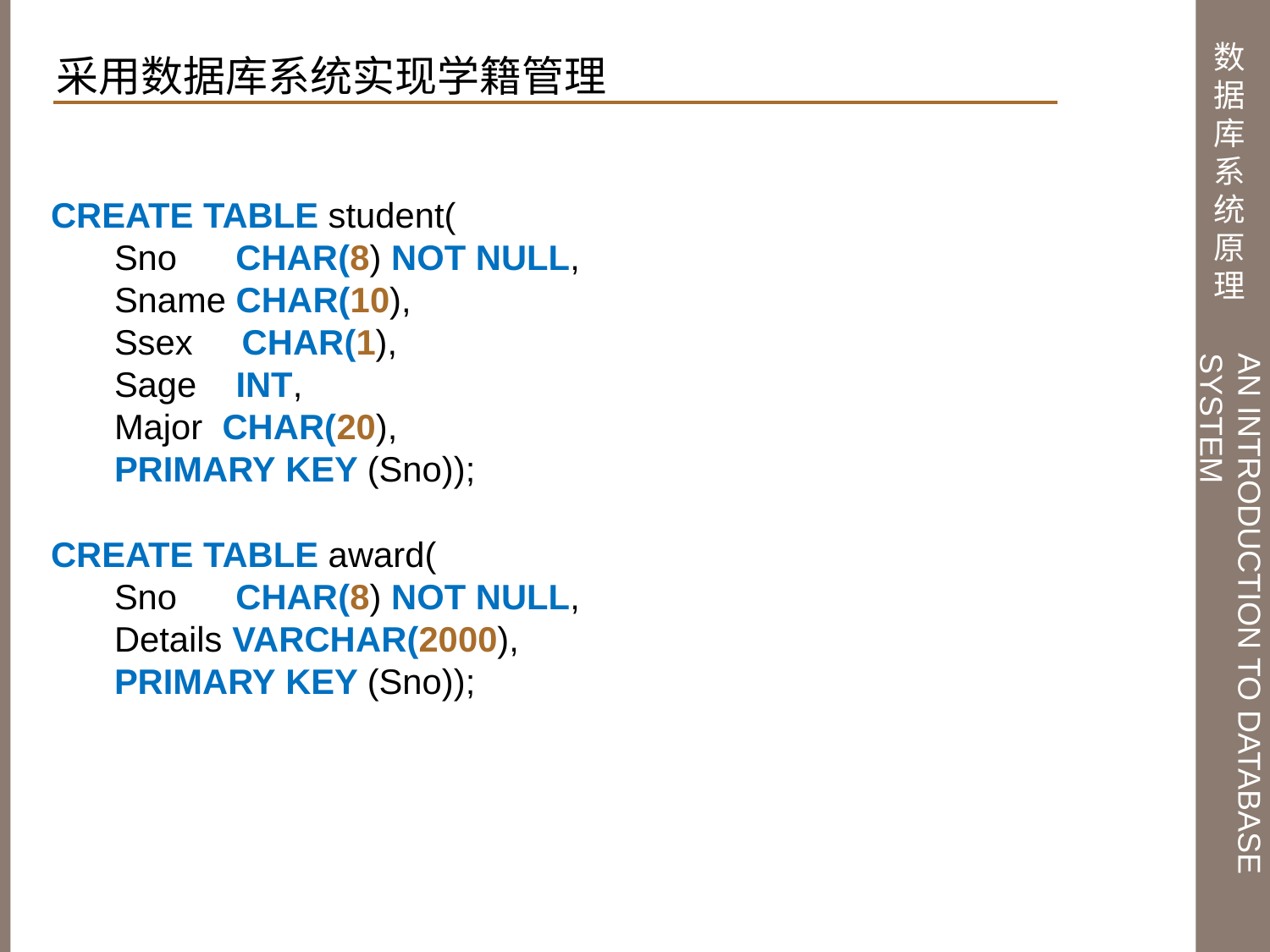

采用数据库系统实现学籍管理

CREATE TABLE student(
Sno      CHAR(8) NOT NULL,
Sname CHAR(10),
Ssex     CHAR(1),
Sage    INT,
Major  CHAR(20),
PRIMARY KEY (Sno));
CREATE TABLE award(
Sno      CHAR(8) NOT NULL,
Details VARCHAR(2000),
PRIMARY KEY (Sno));